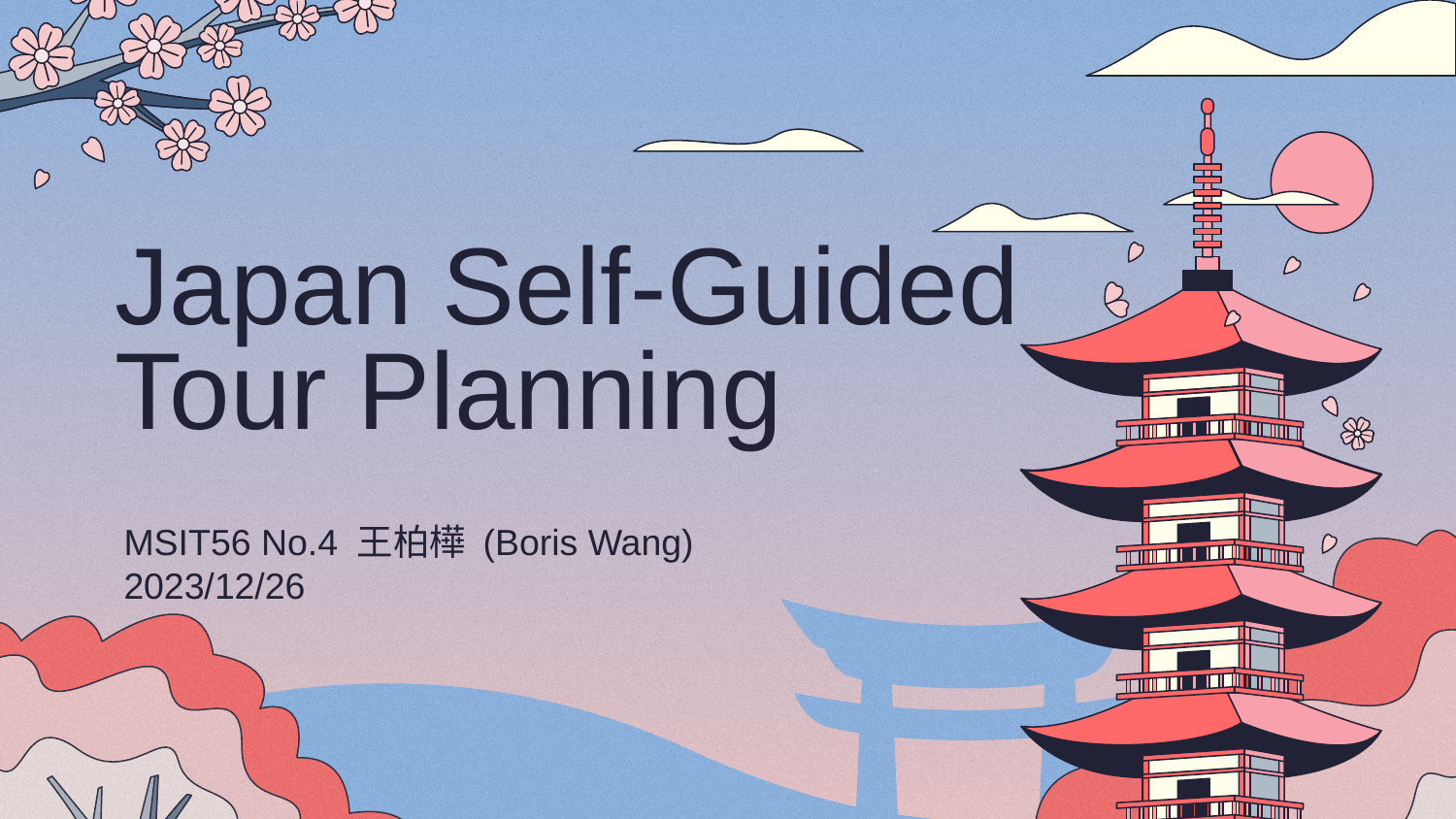

# Japan Self-Guided Tour Planning

MSIT56 No.4 王柏樺 (Boris Wang)
2023/12/26